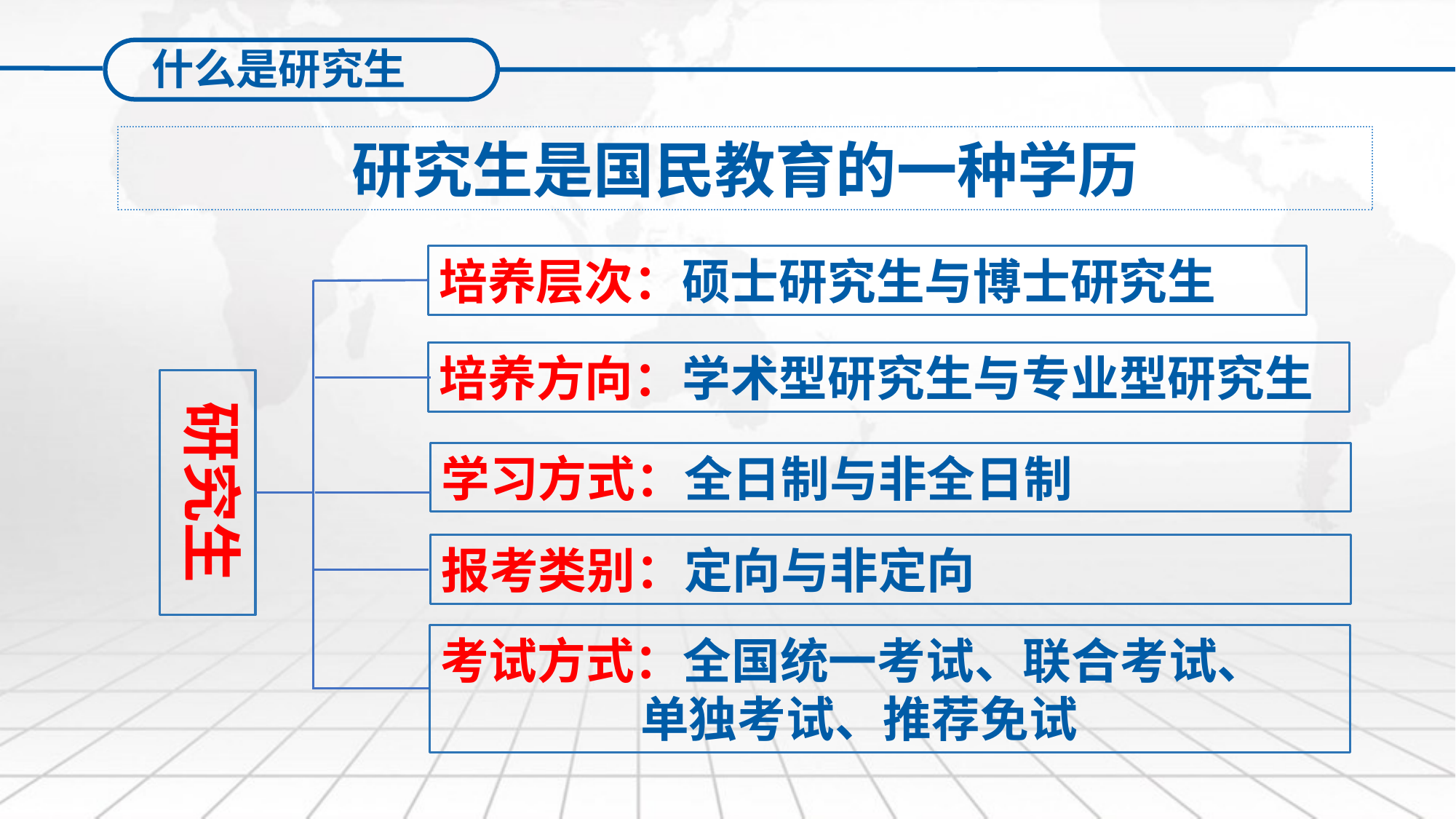

什么是研究生

研究生是国民教育的一种学历
培养层次：硕士研究生与博士研究生
培养方向：学术型研究生与专业型研究生
研究生
学习方式：全日制与非全日制
报考类别：定向与非定向
考试方式：全国统一考试、联合考试、
                 单独考试、推荐免试